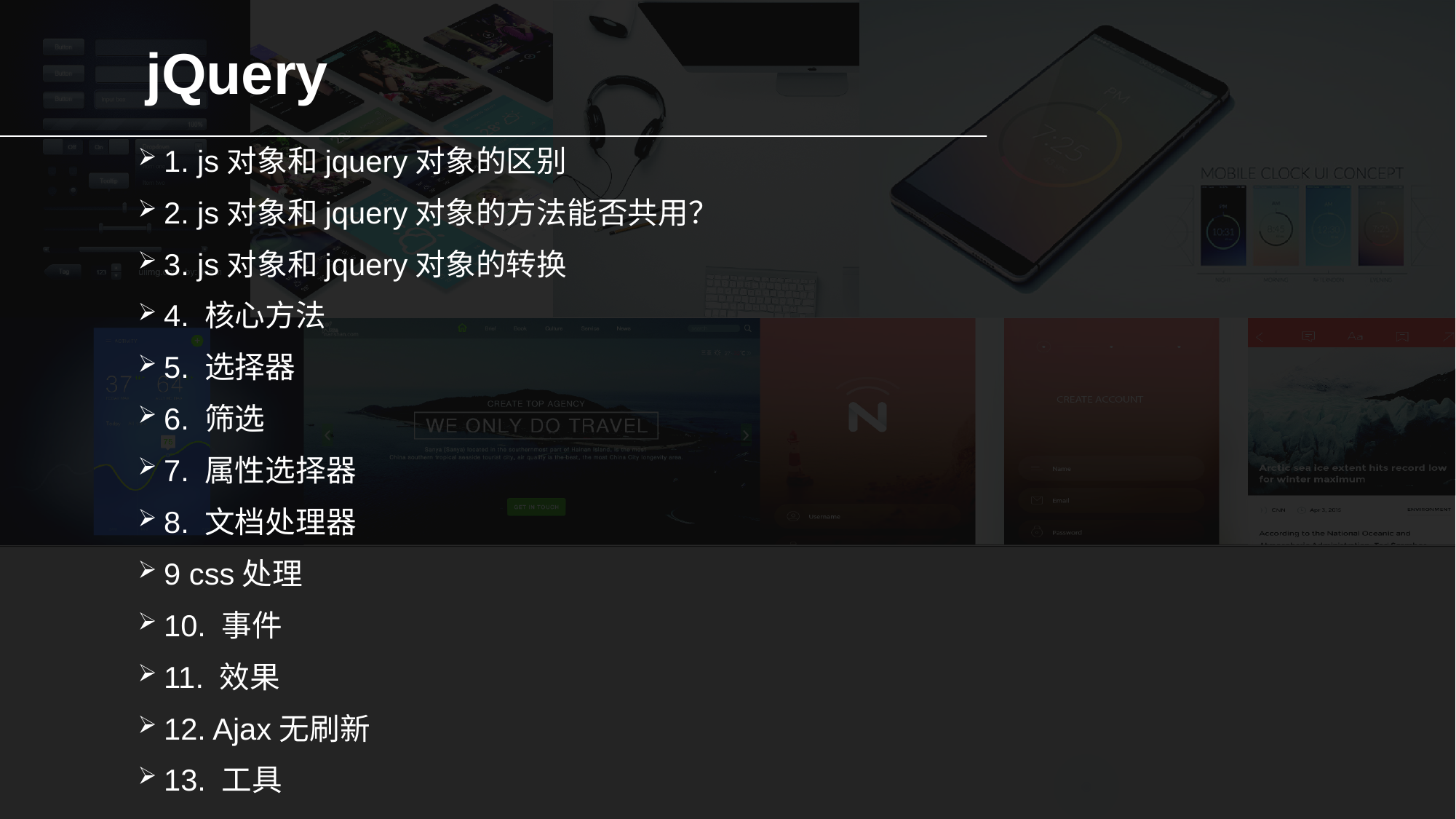

# jQuery
1. js对象和jquery对象的区别
2. js对象和jquery对象的方法能否共用？
3. js对象和jquery对象的转换
4. 核心方法
5. 选择器
6. 筛选
7. 属性选择器
8. 文档处理器
9 css处理
10. 事件
11. 效果
12. Ajax无刷新
13. 工具